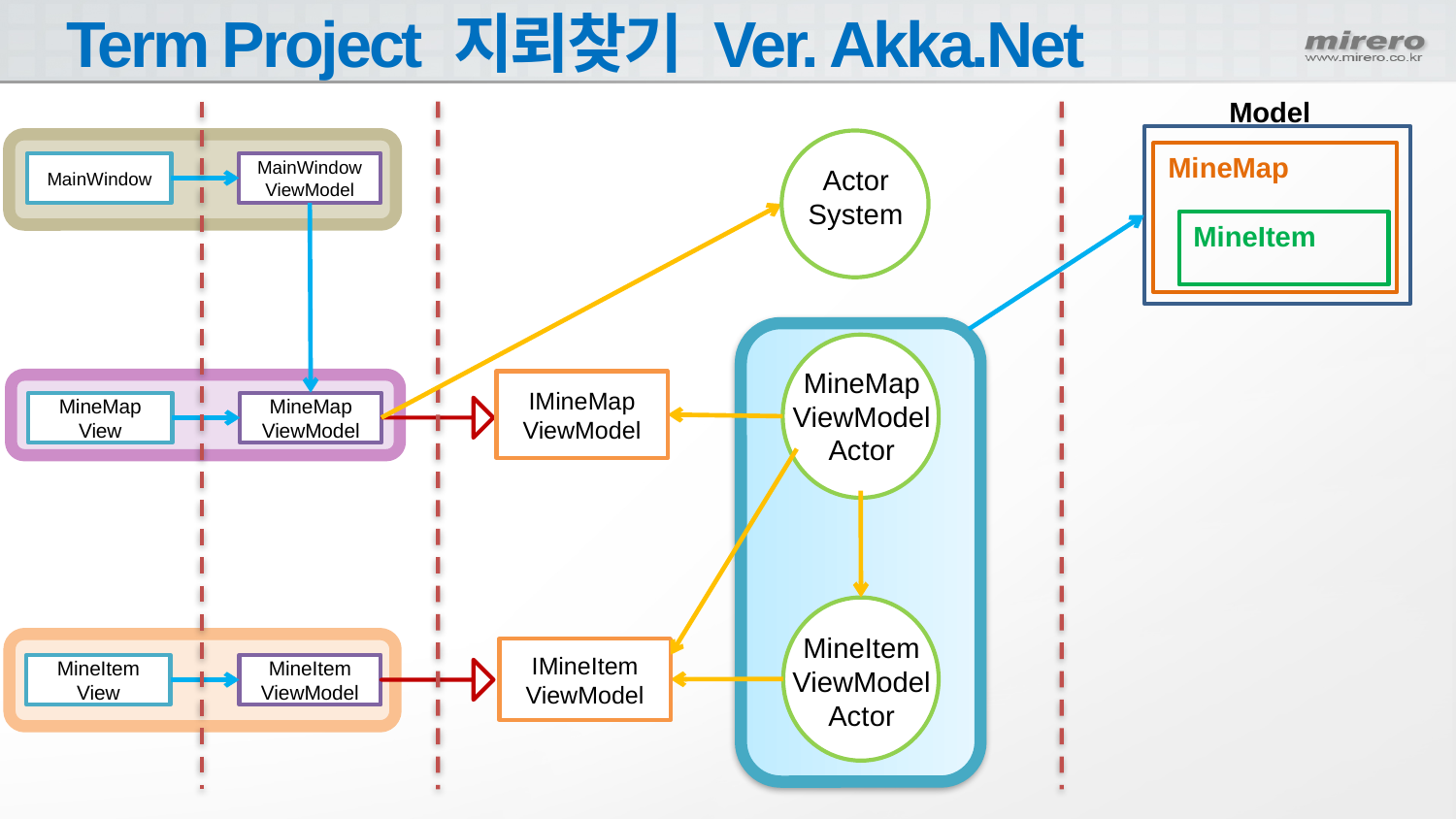

# Term Project 지뢰찾기 Ver. Akka.Net
Model

MineMap
MineItem

Actor
System

MainWindow
MainWindow
ViewModel

MineMap
ViewModel
Actor

MineItem
ViewModel
Actor
IMineMap
ViewModel

MineMap
ViewModel
MineMap
View

MineItem
View
MineItem
ViewModel
IMineItem
ViewModel